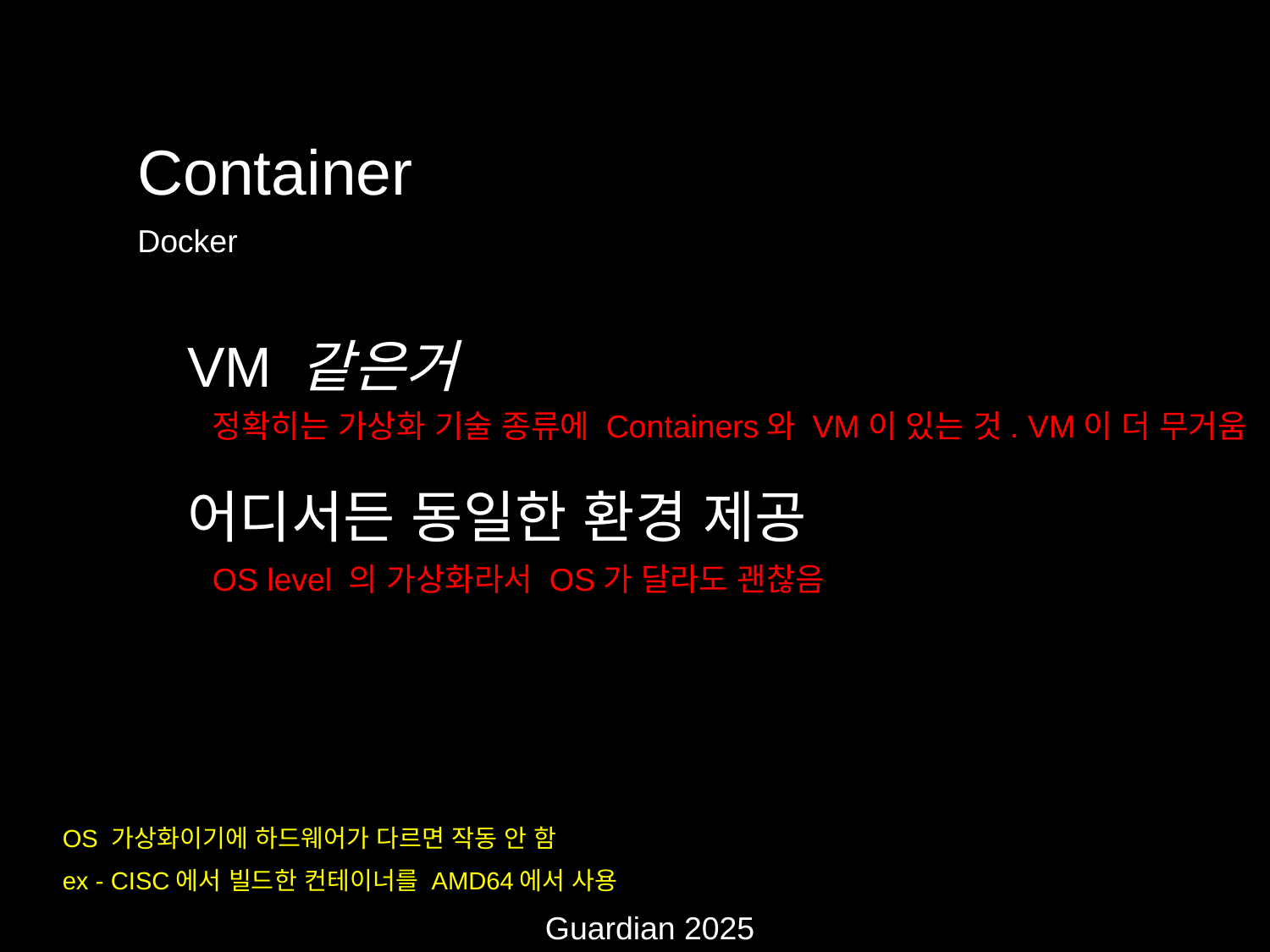

Container
Docker
VM 같은거
정확히는 가상화 기술 종류에 Containers와 VM이 있는 것. VM이 더 무거움
어디서든 동일한 환경 제공
OS level 의 가상화라서 OS가 달라도 괜찮음
OS 가상화이기에 하드웨어가 다르면 작동 안 함
ex - CISC에서 빌드한 컨테이너를 AMD64에서 사용

중심에서 0.3cm 떨어진 소속 18px
Guardian 2025